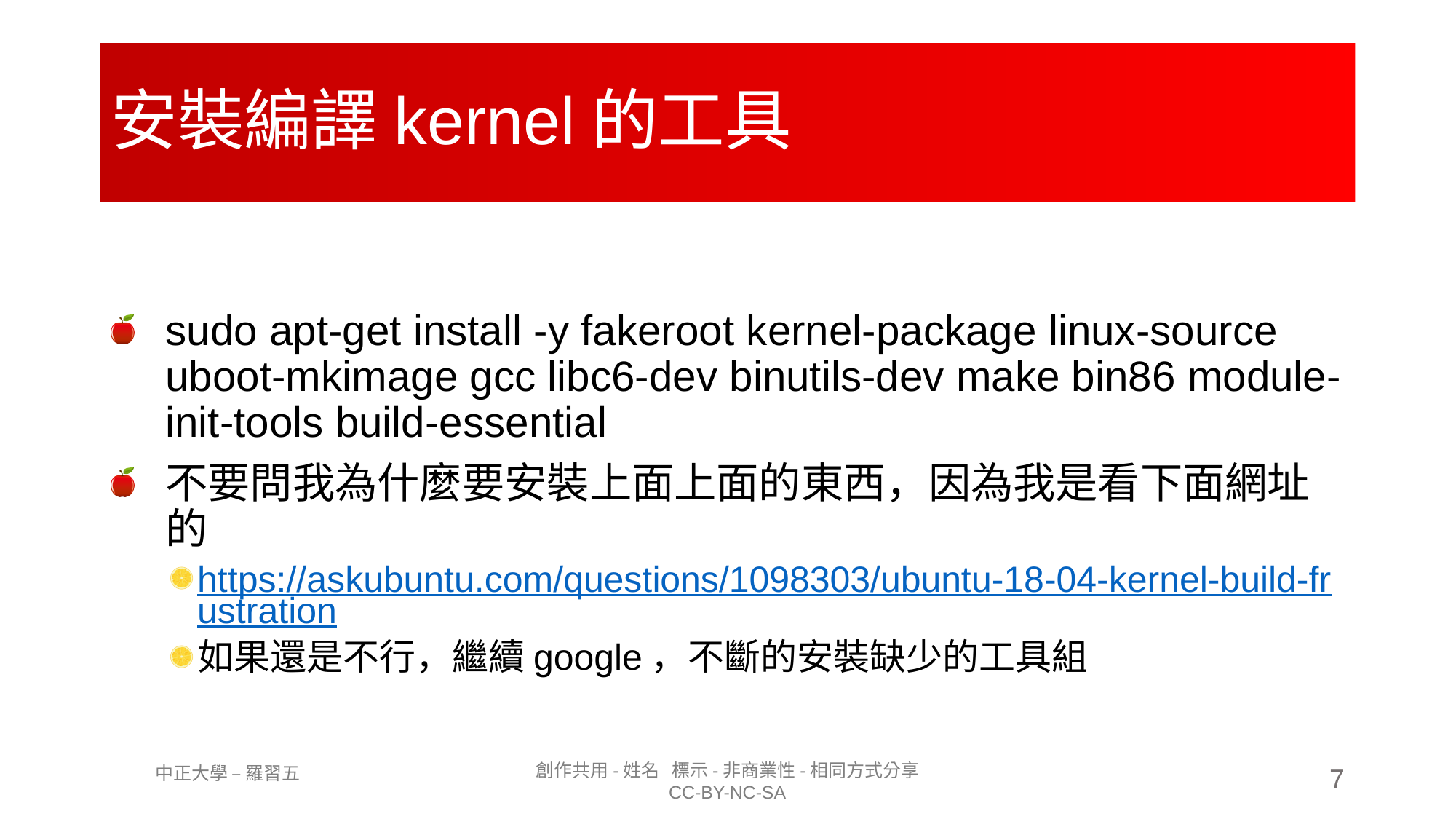

# 安裝編譯kernel的工具
sudo apt-get install -y fakeroot kernel-package linux-source uboot-mkimage gcc libc6-dev binutils-dev make bin86 module-init-tools build-essential
不要問我為什麼要安裝上面上面的東西，因為我是看下面網址的
https://askubuntu.com/questions/1098303/ubuntu-18-04-kernel-build-frustration
如果還是不行，繼續google，不斷的安裝缺少的工具組